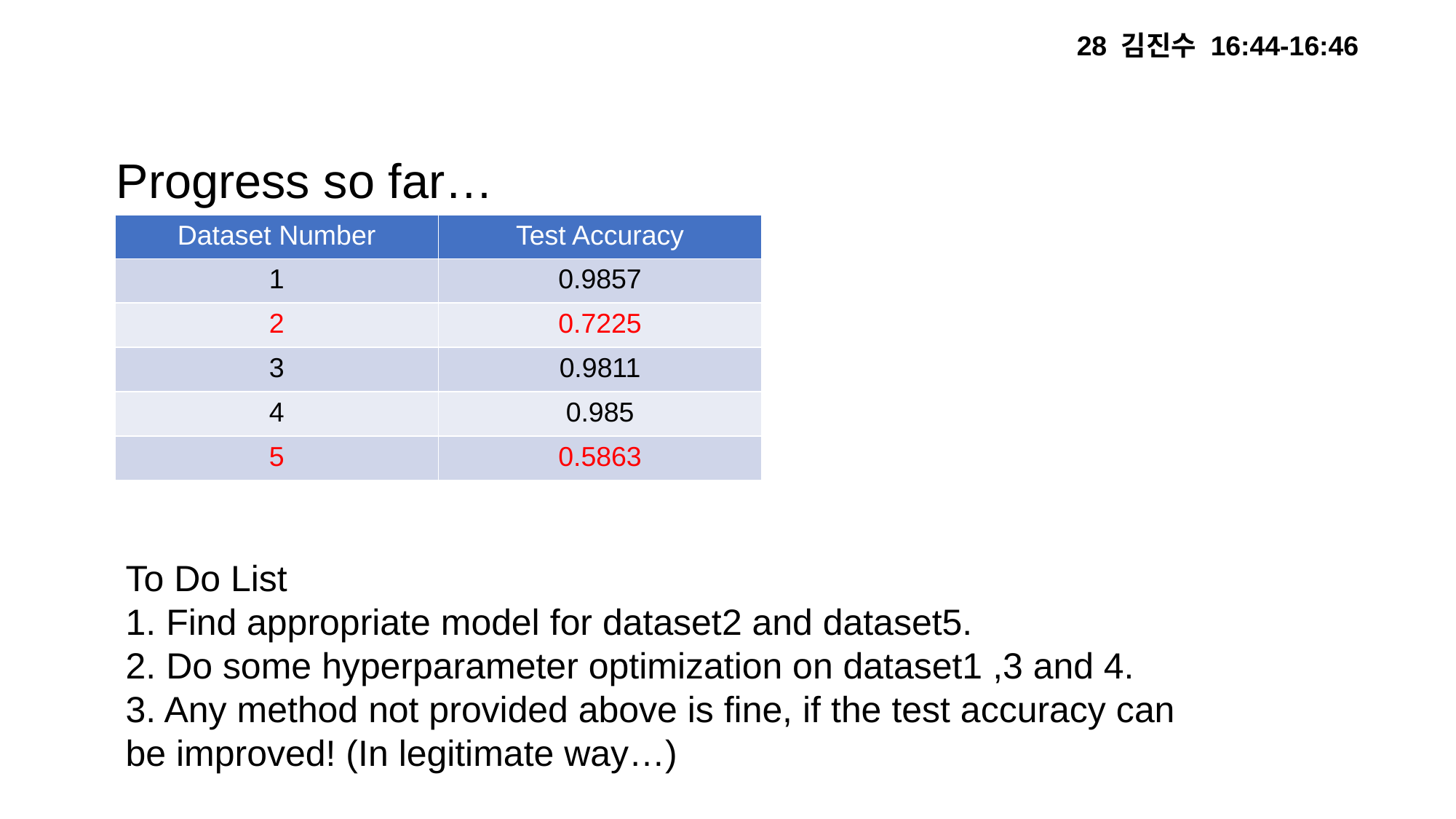

# 28 김진수 16:44-16:46
Progress so far…
| Dataset Number | Test Accuracy |
| --- | --- |
| 1 | 0.9857 |
| 2 | 0.7225 |
| 3 | 0.9811 |
| 4 | 0.985 |
| 5 | 0.5863 |
To Do List
1. Find appropriate model for dataset2 and dataset5.
2. Do some hyperparameter optimization on dataset1 ,3 and 4.
3. Any method not provided above is fine, if the test accuracy can be improved! (In legitimate way…)